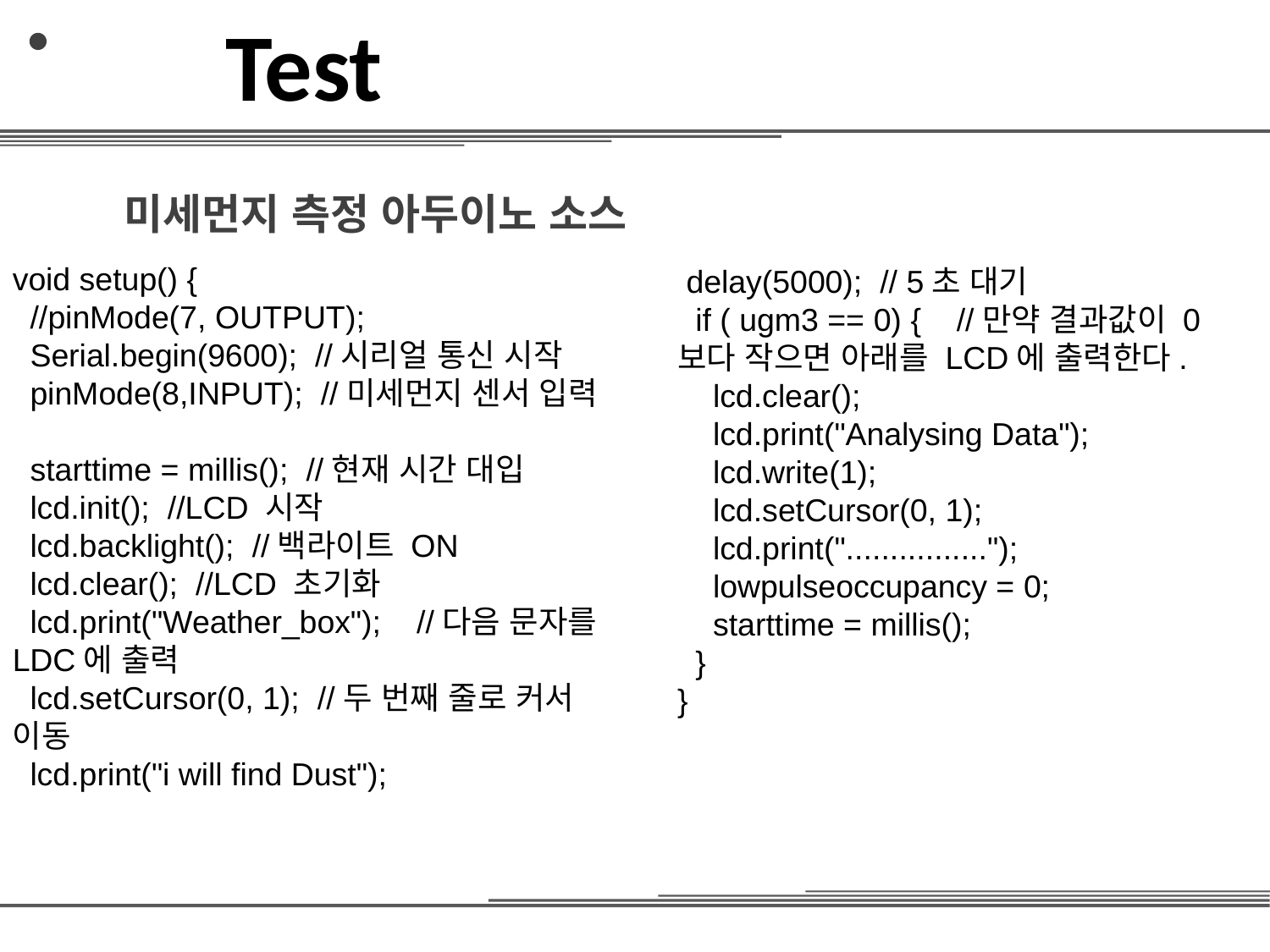

Test

 미세먼지 측정 아두이노 소스

void setup() {
  //pinMode(7, OUTPUT);
  Serial.begin(9600);  //시리얼 통신 시작
  pinMode(8,INPUT);  //미세먼지 센서 입력

  starttime = millis();  //현재 시간 대입
  lcd.init();  //LCD 시작
  lcd.backlight();  //백라이트 ON
  lcd.clear();  //LCD 초기화
  lcd.print("Weather_box");    //다음 문자를 LDC에 출력
  lcd.setCursor(0, 1);  //두 번째 줄로 커서 이동
  lcd.print("i will find Dust");

 delay(5000);  // 5초 대기
  if ( ugm3 == 0) {    //만약 결과값이 0보다 작으면 아래를 LCD에 출력한다.
    lcd.clear();
    lcd.print("Analysing Data");
    lcd.write(1);
    lcd.setCursor(0, 1);
    lcd.print("................");
    lowpulseoccupancy = 0;
    starttime = millis();
  }
}